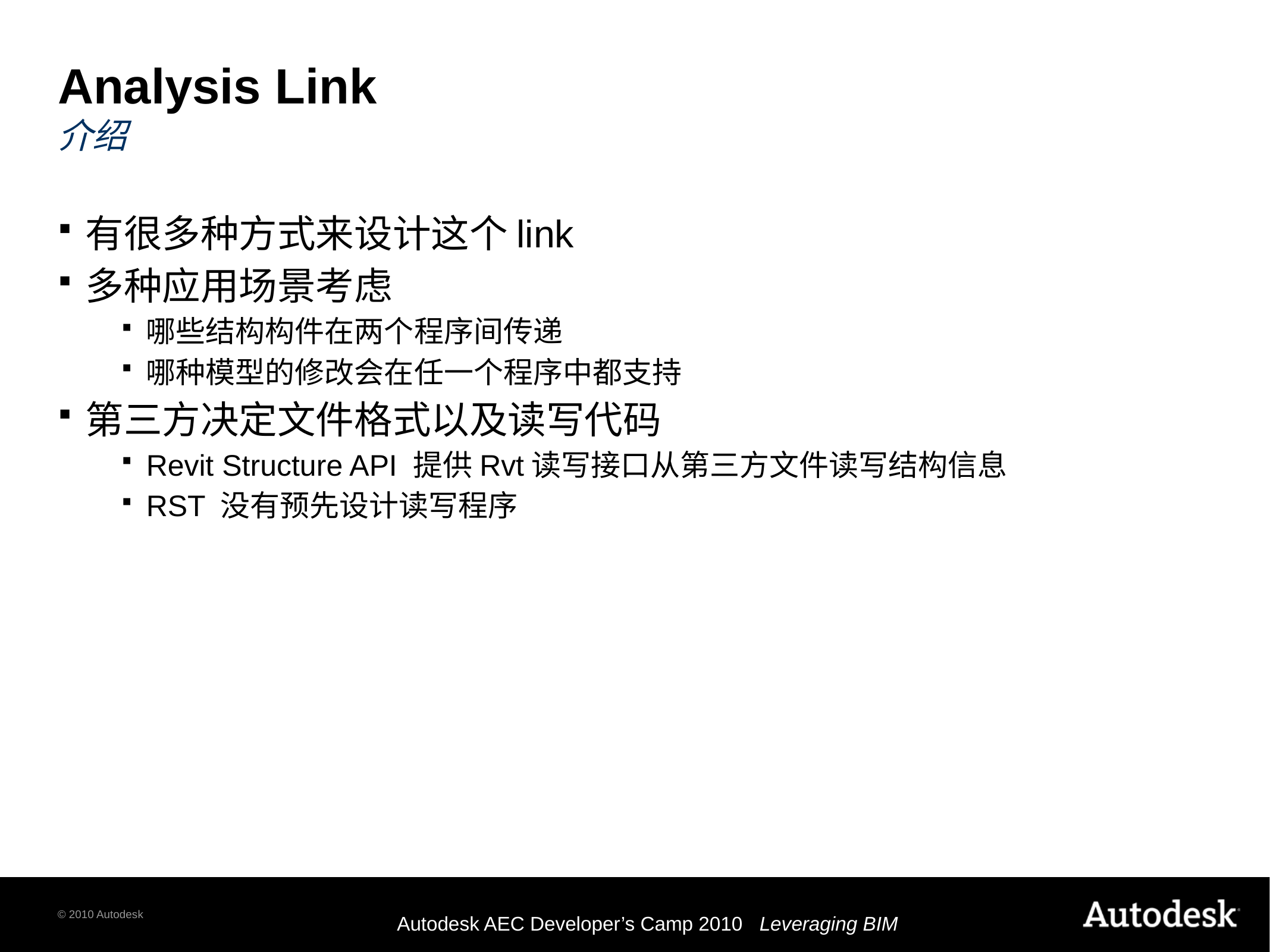

# Analysis Link 介绍
有很多种方式来设计这个link
多种应用场景考虑
哪些结构构件在两个程序间传递
哪种模型的修改会在任一个程序中都支持
第三方决定文件格式以及读写代码
Revit Structure API 提供Rvt读写接口从第三方文件读写结构信息
RST 没有预先设计读写程序